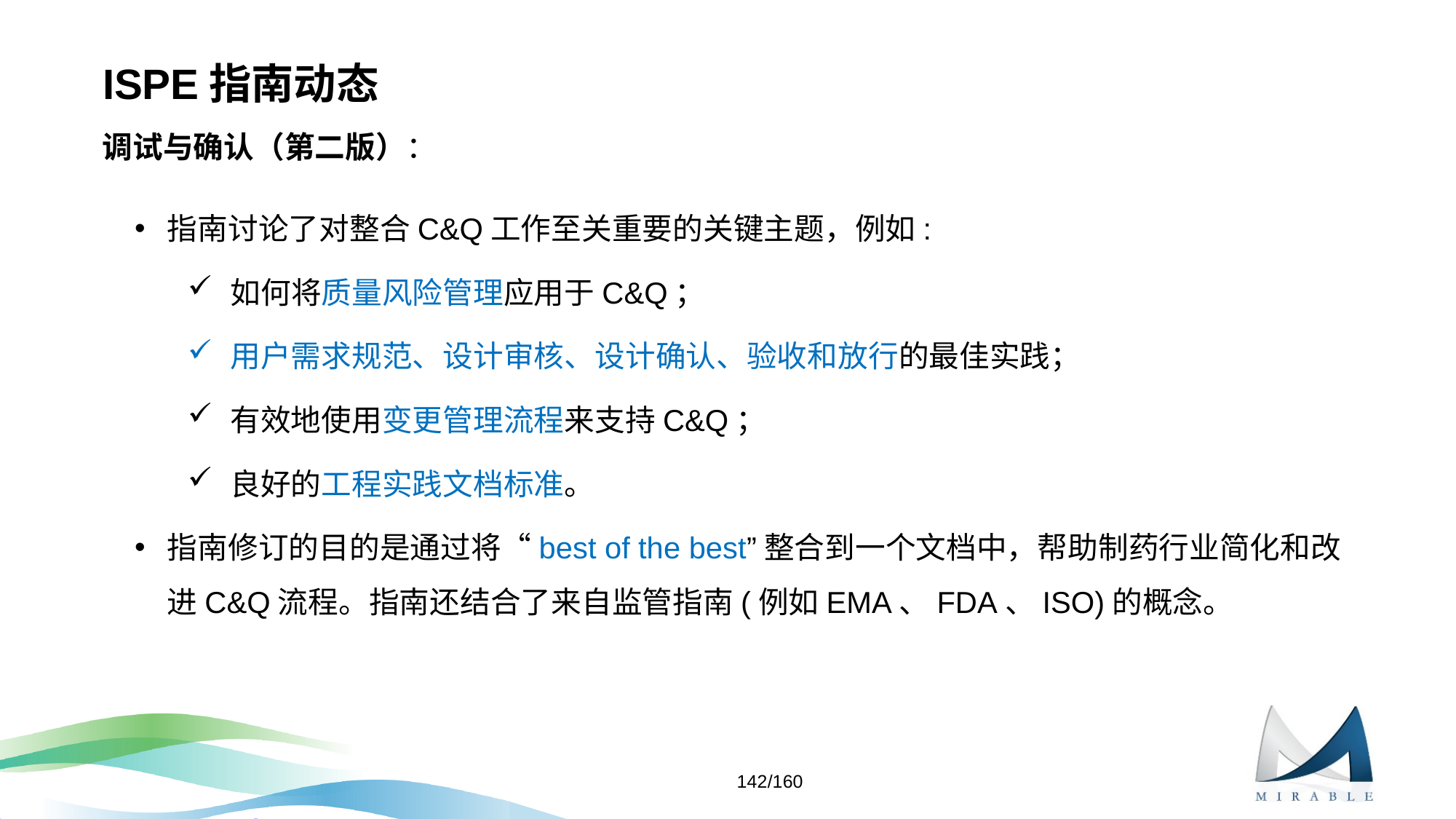

# ISPE指南动态
调试与确认（第二版）：
指南讨论了对整合C&Q工作至关重要的关键主题，例如:
如何将质量风险管理应用于C&Q；
用户需求规范、设计审核、设计确认、验收和放行的最佳实践；
有效地使用变更管理流程来支持C&Q；
良好的工程实践文档标准。
指南修订的目的是通过将“best of the best”整合到一个文档中，帮助制药行业简化和改进C&Q流程。指南还结合了来自监管指南(例如EMA、FDA、ISO)的概念。

142/160